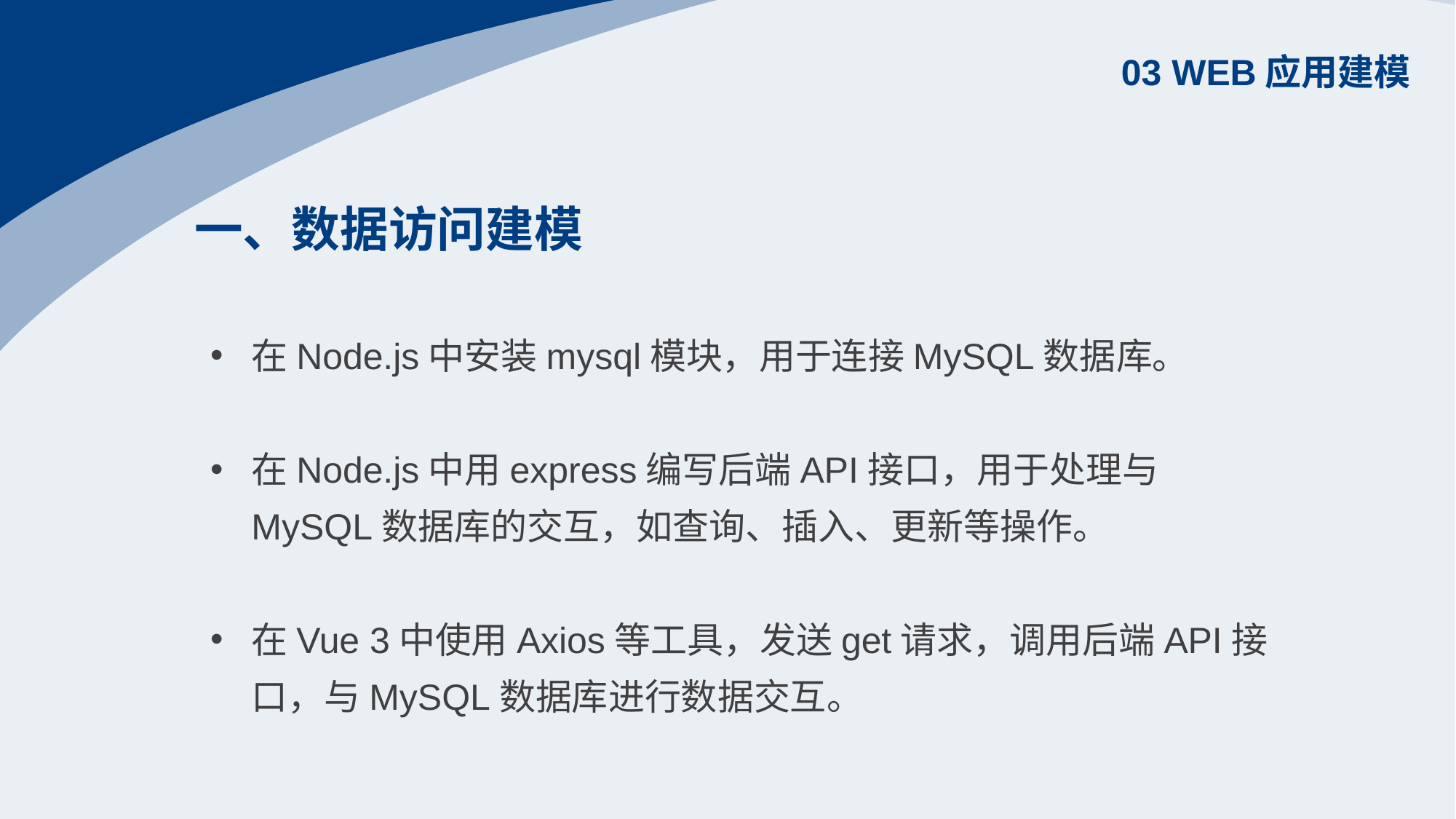

03 WEB应用建模
一、数据访问建模
在Node.js中安装mysql模块，用于连接MySQL数据库。

在Node.js中用express编写后端API接口，用于处理与MySQL数据库的交互，如查询、插入、更新等操作。

在Vue 3中使用Axios等工具，发送get请求，调用后端API接口，与MySQL数据库进行数据交互。